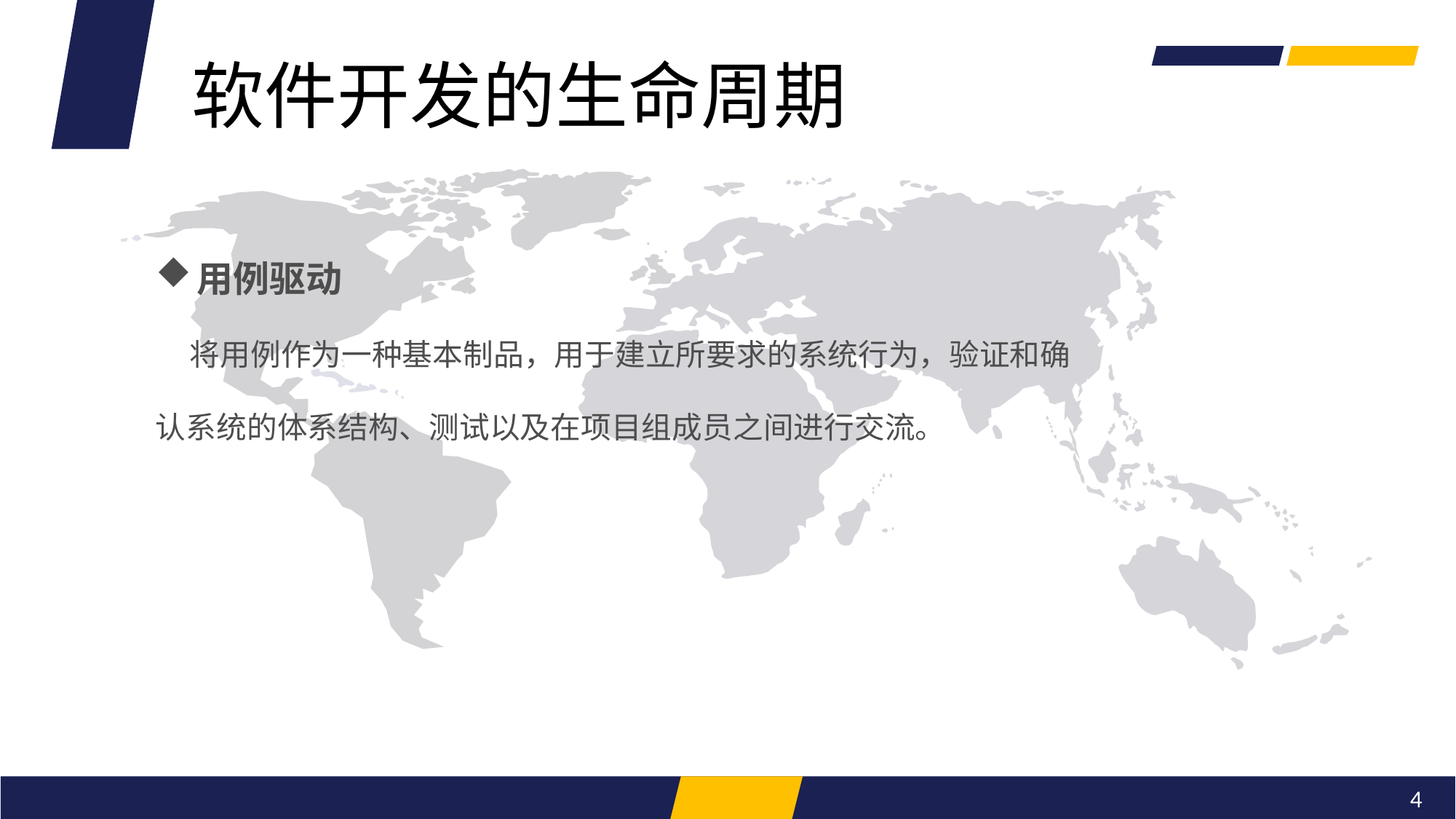

软件开发的生命周期

用例驱动
    将用例作为一种基本制品，用于建立所要求的系统行为，验证和确认系统的体系结构、测试以及在项目组成员之间进行交流。
4